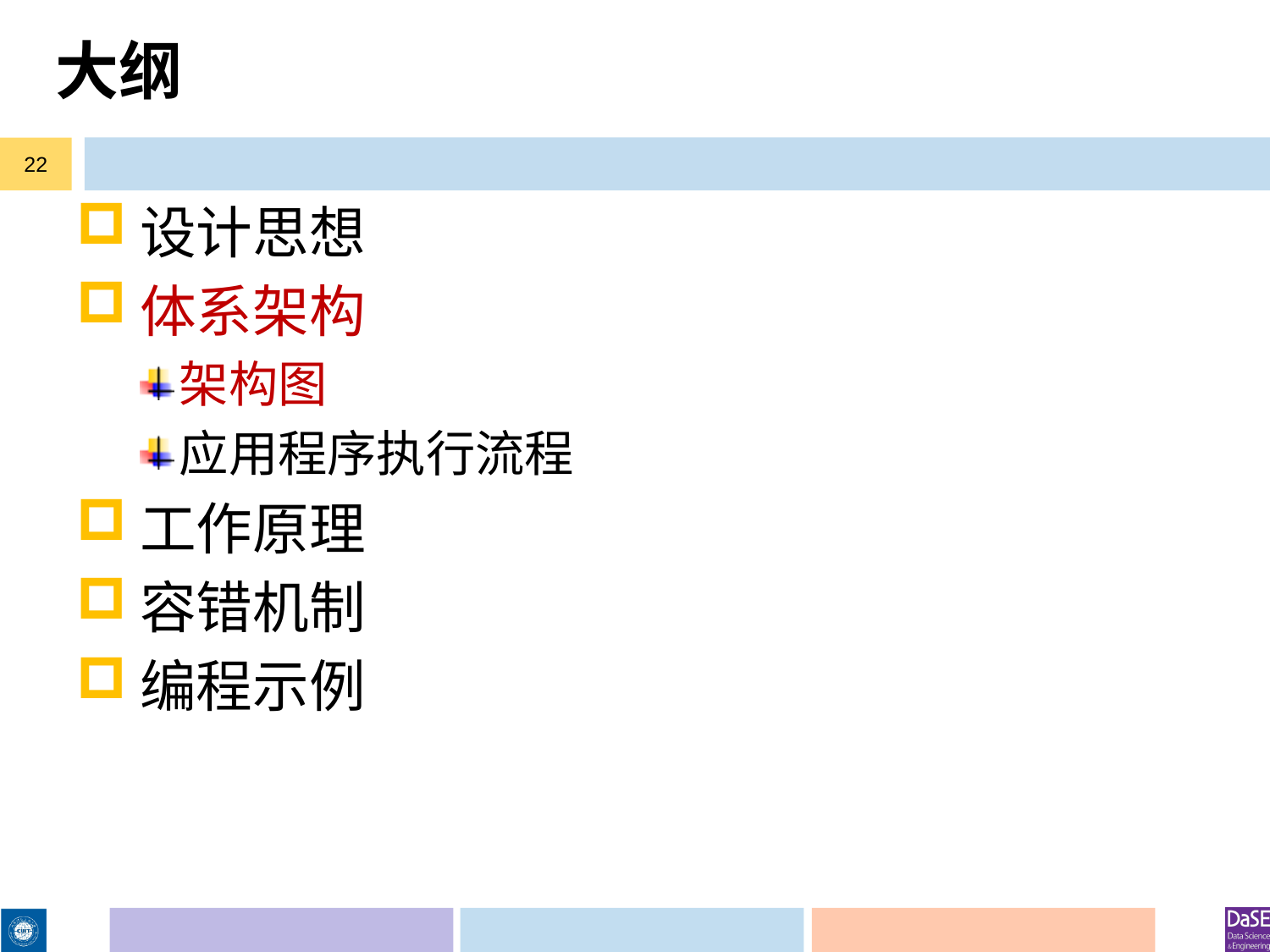

# 大纲
22
设计思想
体系架构
架构图
应用程序执行流程
工作原理
容错机制
编程示例